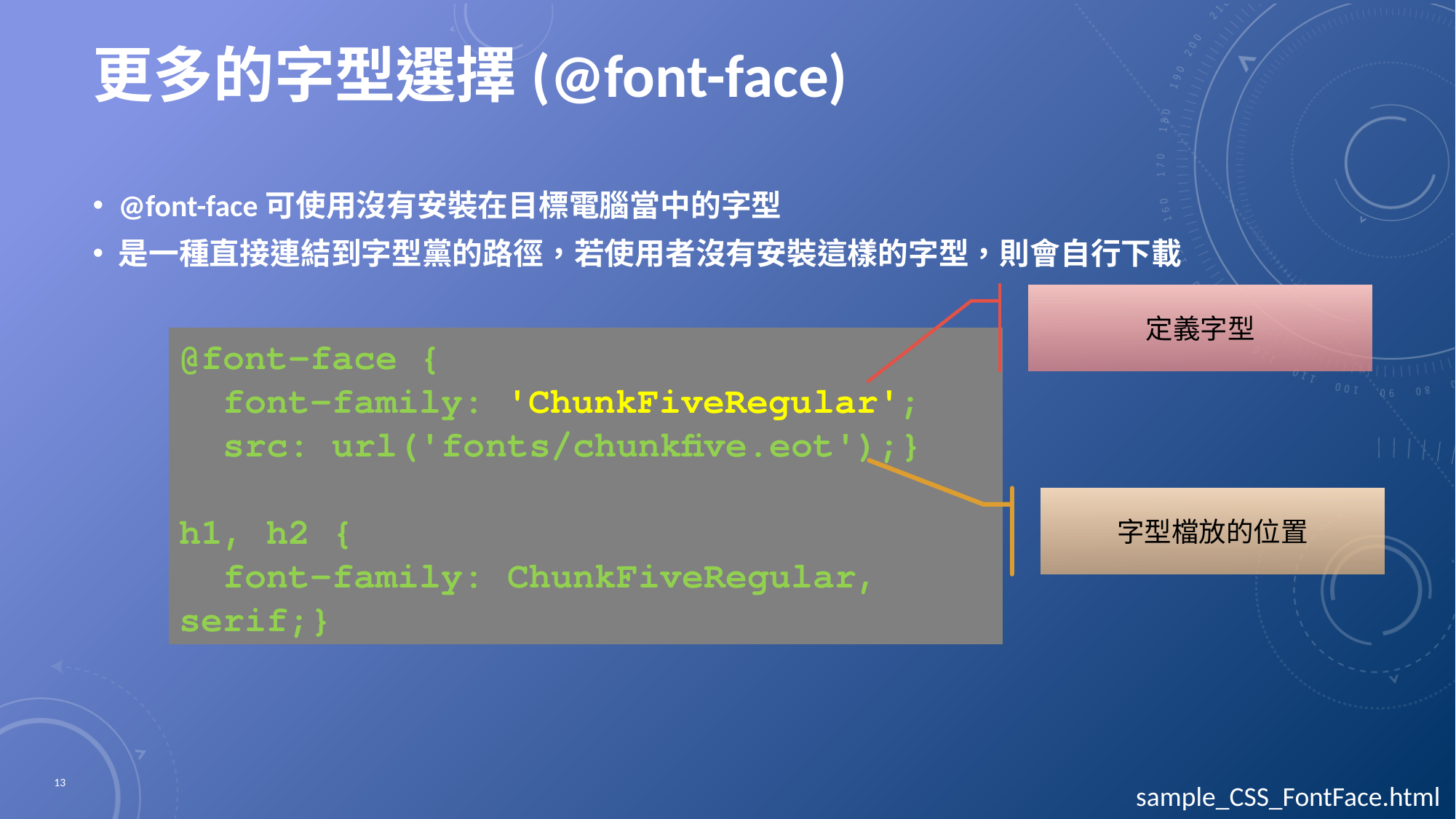

# 更多的字型選擇(@font-face)
@font-face可使用沒有安裝在目標電腦當中的字型
是一種直接連結到字型黨的路徑，若使用者沒有安裝這樣的字型，則會自行下載
定義字型
@font-face {
  font-family: 'ChunkFiveRegular';
  src: url('fonts/chunkfive.eot');}
h1, h2 {
  font-family: ChunkFiveRegular, serif;}
字型檔放的位置
13
sample_CSS_FontFace.html